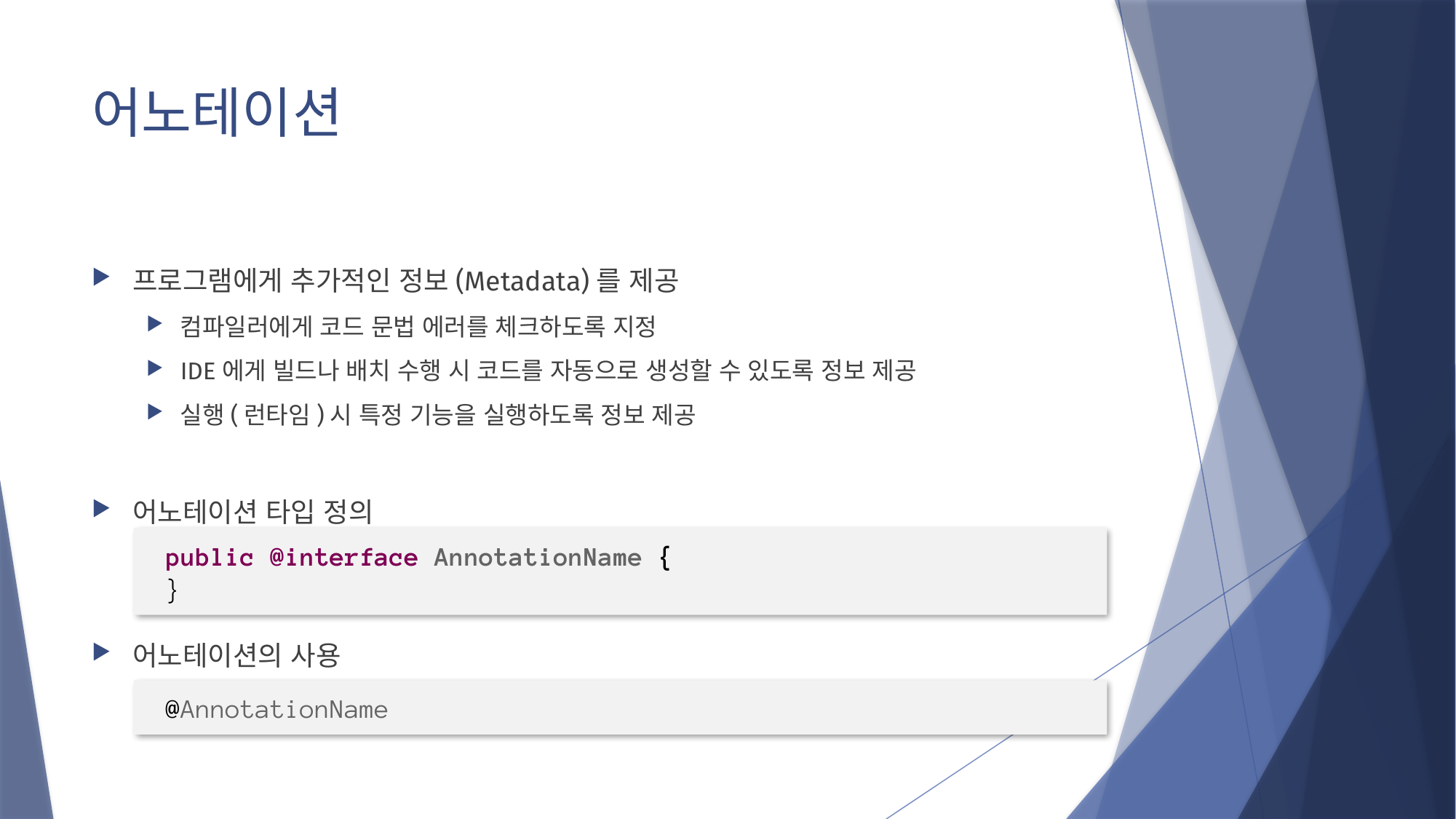

# 어노테이션
프로그램에게 추가적인 정보(Metadata)를 제공
컴파일러에게 코드 문법 에러를 체크하도록 지정
IDE에게 빌드나 배치 수행 시 코드를 자동으로 생성할 수 있도록 정보 제공
실행(런타임)시 특정 기능을 실행하도록 정보 제공

어노테이션 타입 정의

어노테이션의 사용

public @interface AnnotationName {
}
@AnnotationName